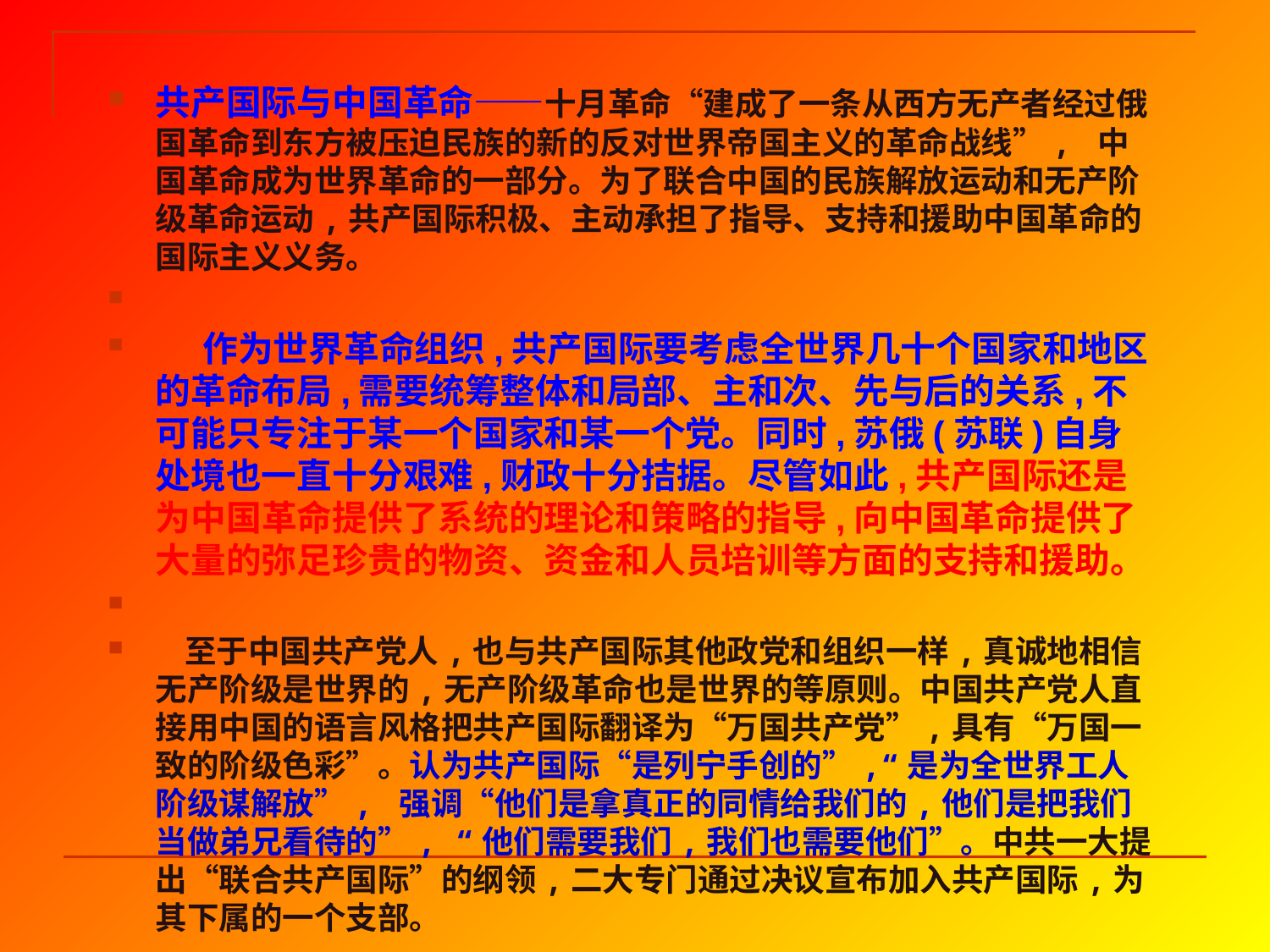

共产国际与中国革命——十月革命“建成了一条从西方无产者经过俄国革命到东方被压迫民族的新的反对世界帝国主义的革命战线”, 中国革命成为世界革命的一部分。为了联合中国的民族解放运动和无产阶级革命运动,共产国际积极、主动承担了指导、支持和援助中国革命的国际主义义务。

     作为世界革命组织,共产国际要考虑全世界几十个国家和地区的革命布局,需要统筹整体和局部、主和次、先与后的关系,不可能只专注于某一个国家和某一个党。同时,苏俄(苏联)自身处境也一直十分艰难,财政十分拮据。尽管如此,共产国际还是为中国革命提供了系统的理论和策略的指导,向中国革命提供了大量的弥足珍贵的物资、资金和人员培训等方面的支持和援助。

   至于中国共产党人,也与共产国际其他政党和组织一样,真诚地相信无产阶级是世界的,无产阶级革命也是世界的等原则。中国共产党人直接用中国的语言风格把共产国际翻译为“万国共产党”,具有“万国一致的阶级色彩”。认为共产国际“是列宁手创的”,“是为全世界工人阶级谋解放”, 强调“他们是拿真正的同情给我们的,他们是把我们当做弟兄看待的”, “他们需要我们,我们也需要他们”。中共一大提出“联合共产国际”的纲领,二大专门通过决议宣布加入共产国际,为其下属的一个支部。